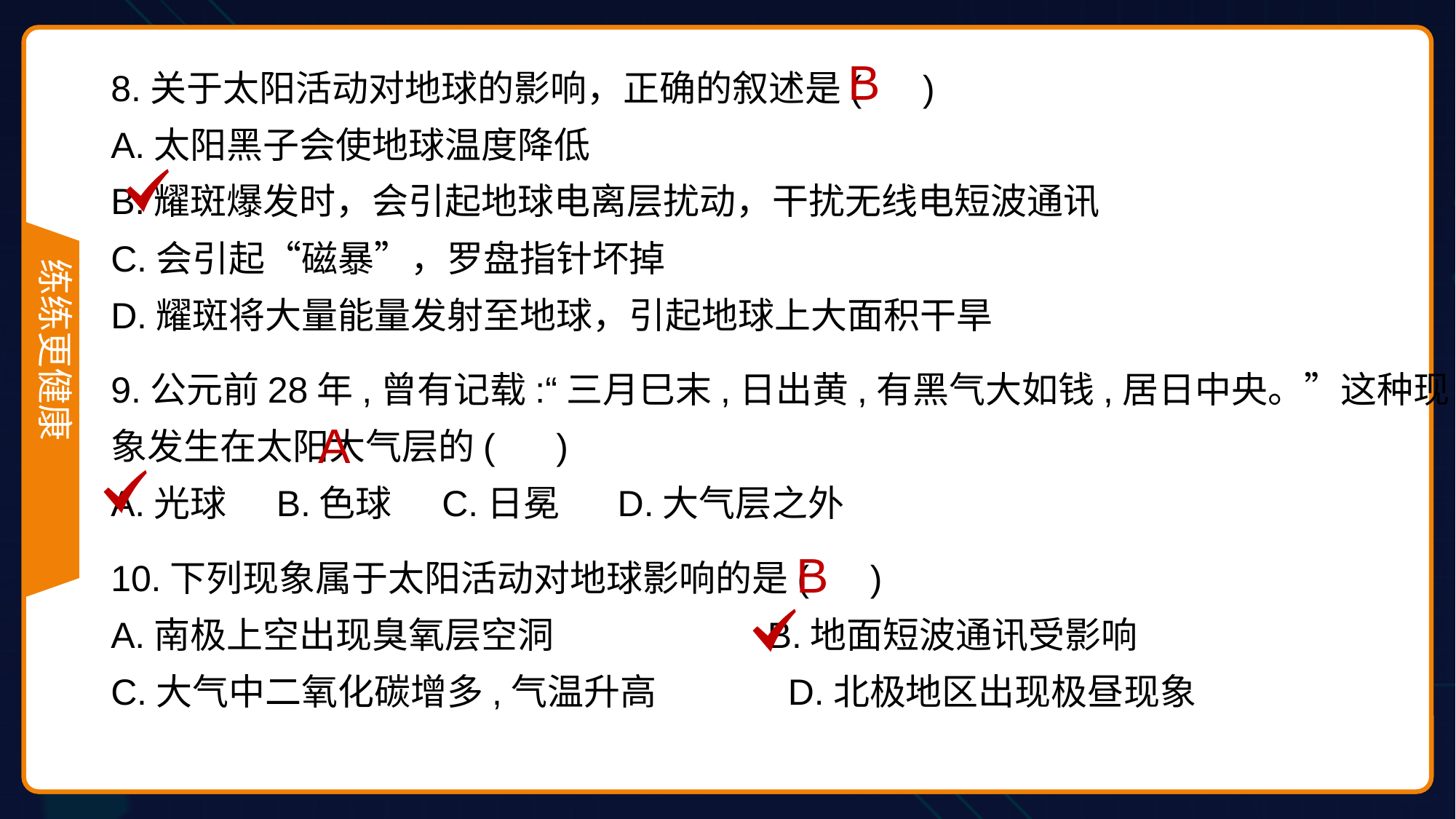

8.关于太阳活动对地球的影响，正确的叙述是(      )
A.太阳黑子会使地球温度降低
B.耀斑爆发时，会引起地球电离层扰动，干扰无线电短波通讯
C.会引起“磁暴”，罗盘指针坏掉
D.耀斑将大量能量发射至地球，引起地球上大面积干旱
9.公元前28年,曾有记载:“三月巳末,日出黄,有黑气大如钱,居日中央。”这种现象发生在太阳大气层的(      )
A.光球     B.色球     C.日冕      D.大气层之外
10.下列现象属于太阳活动对地球影响的是(      )
A.南极上空出现臭氧层空洞                         B.地面短波通讯受影响
C.大气中二氧化碳增多,气温升高               D.北极地区出现极昼现象
B

A

B